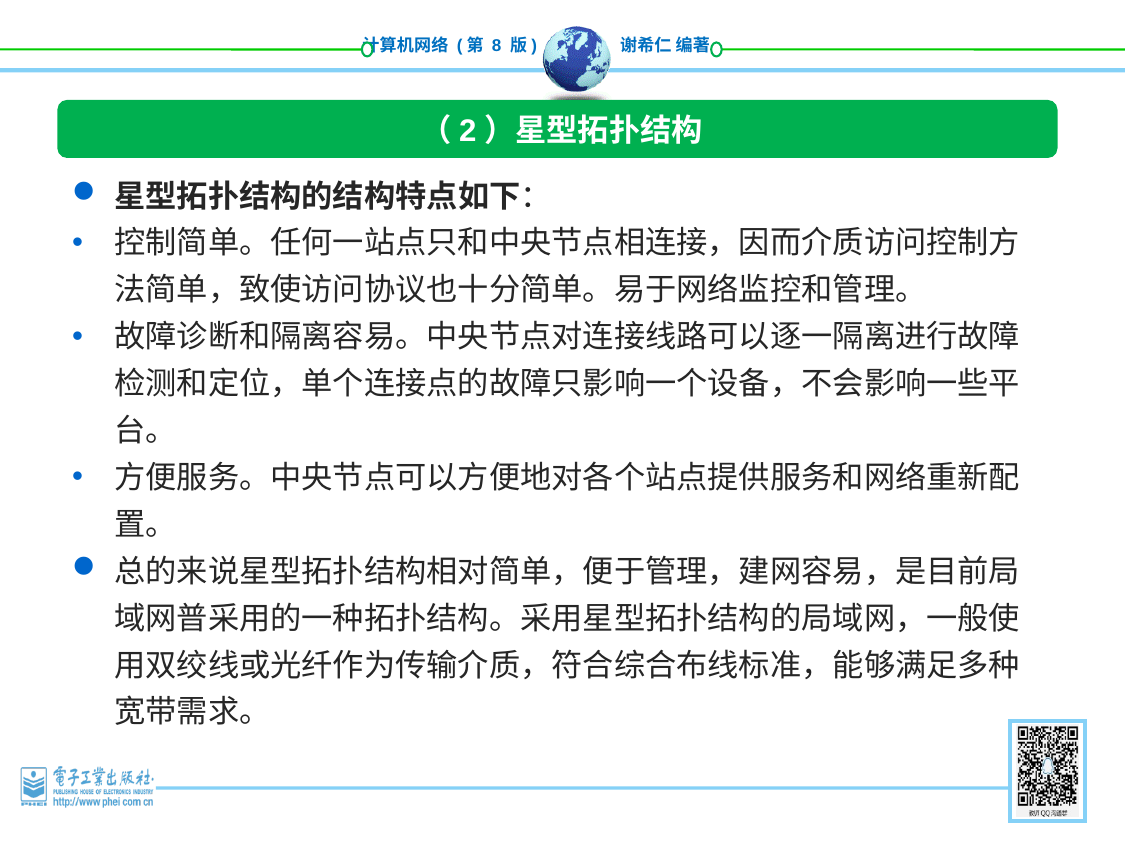

（2）星型拓扑结构
星型拓扑结构的结构特点如下：
控制简单。任何一站点只和中央节点相连接，因而介质访问控制方法简单，致使访问协议也十分简单。易于网络监控和管理。
故障诊断和隔离容易。中央节点对连接线路可以逐一隔离进行故障检测和定位，单个连接点的故障只影响一个设备，不会影响一些平台。
方便服务。中央节点可以方便地对各个站点提供服务和网络重新配置。
总的来说星型拓扑结构相对简单，便于管理，建网容易，是目前局域网普采用的一种拓扑结构。采用星型拓扑结构的局域网，一般使用双绞线或光纤作为传输介质，符合综合布线标准，能够满足多种宽带需求。